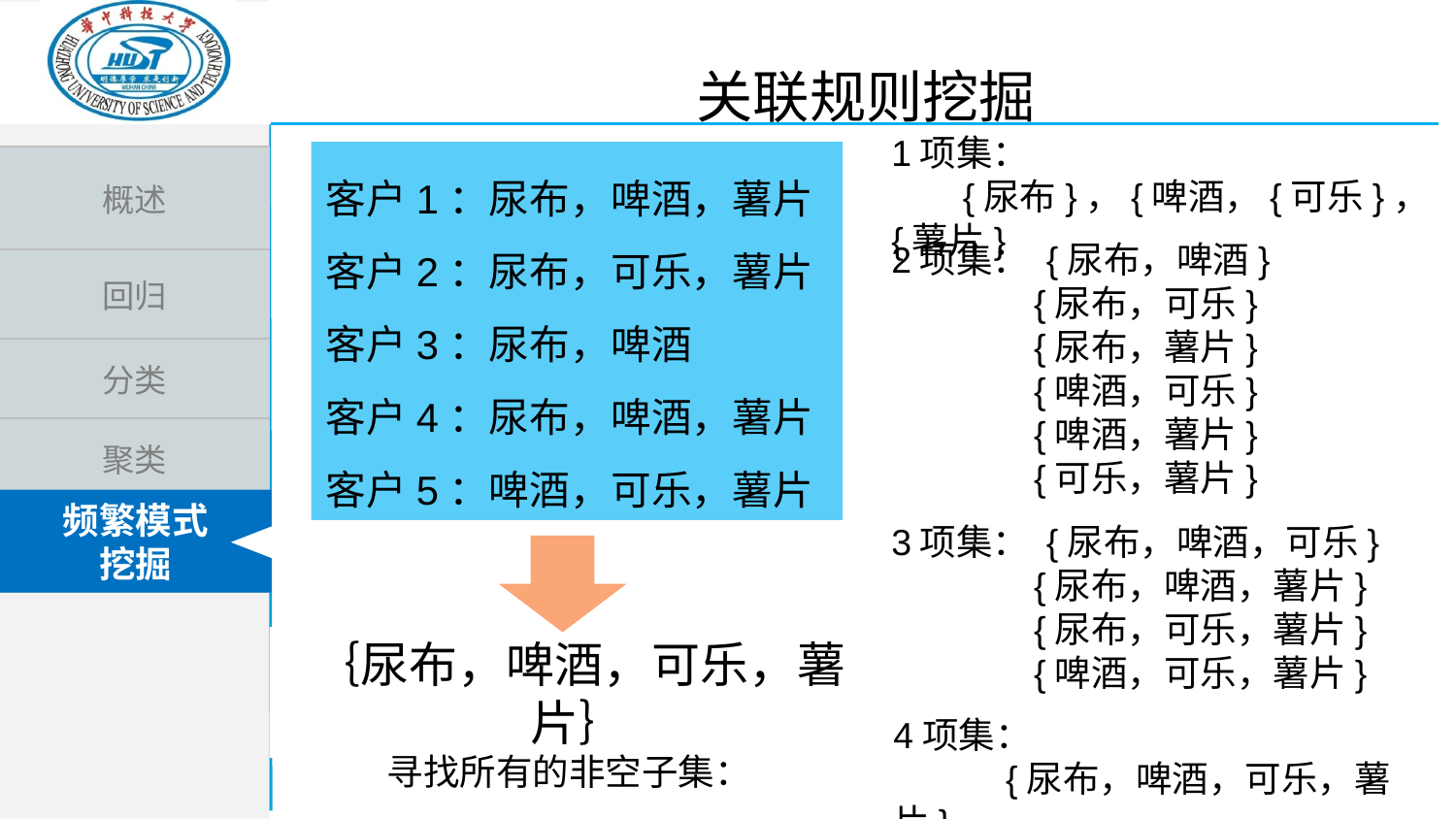

关联规则挖掘
1项集：
       {尿布}，{啤酒，{可乐}，{薯片}
客户1：尿布，啤酒，薯片
客户2：尿布，可乐，薯片
客户3：尿布，啤酒
客户4：尿布，啤酒，薯片
客户5：啤酒，可乐，薯片
2项集： {尿布，啤酒}
              {尿布，可乐}
              {尿布，薯片}
              {啤酒，可乐}
              {啤酒，薯片}
              {可乐，薯片}
3项集： {尿布，啤酒，可乐}
              {尿布，啤酒，薯片}
              {尿布，可乐，薯片}
              {啤酒，可乐，薯片}

｛尿布，啤酒，可乐，薯片｝
4项集：
           {尿布，啤酒，可乐，薯片}
寻找所有的非空子集：